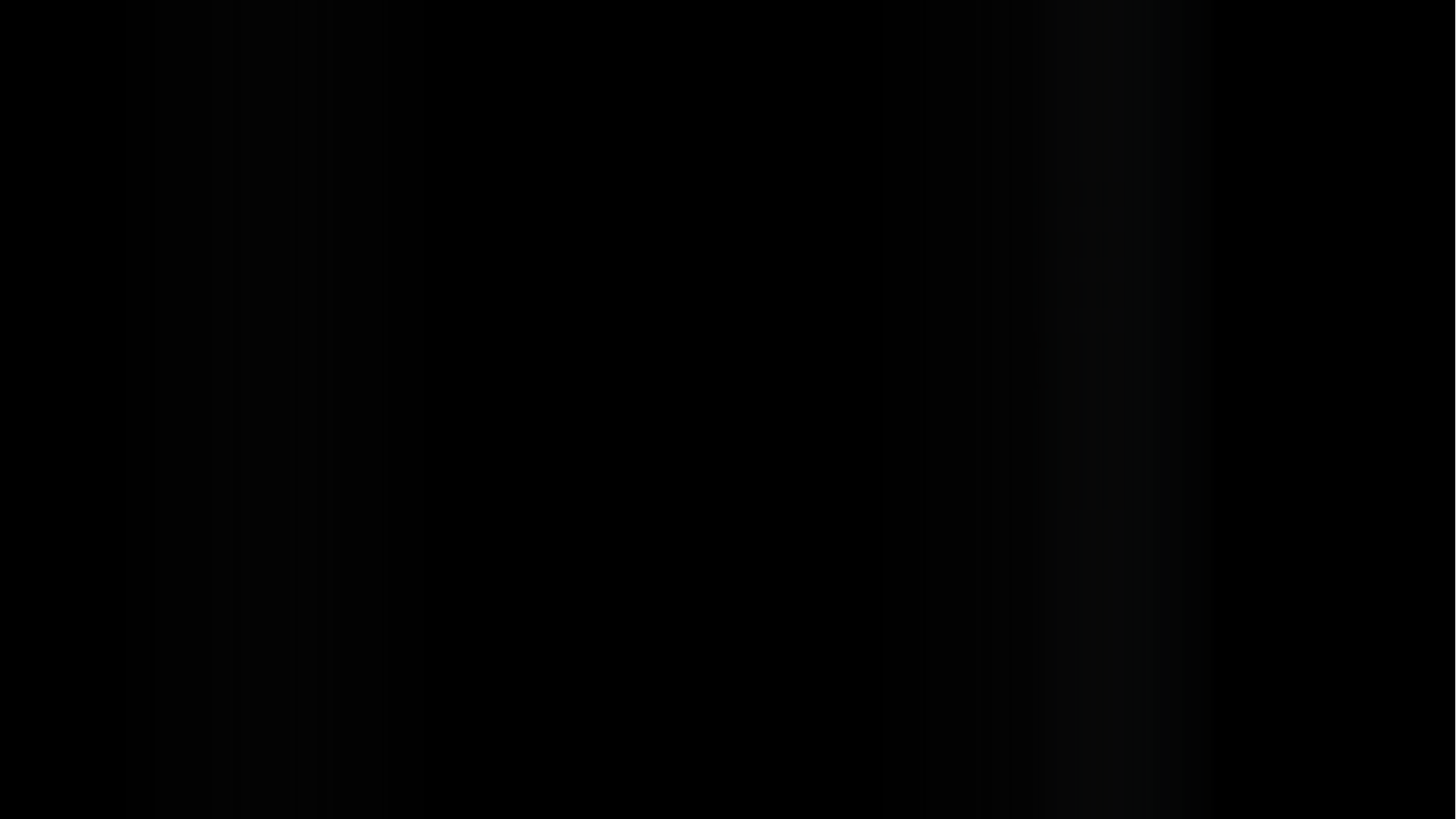

玩转PowerPoint
PPT图形创意设计
2011 / 11
玩转PowerPoint
PPT图形创意设计
2011 / 11
玩转PowerPoint
PPT图形创意设计
2011 / 11

Zaoeyo 著